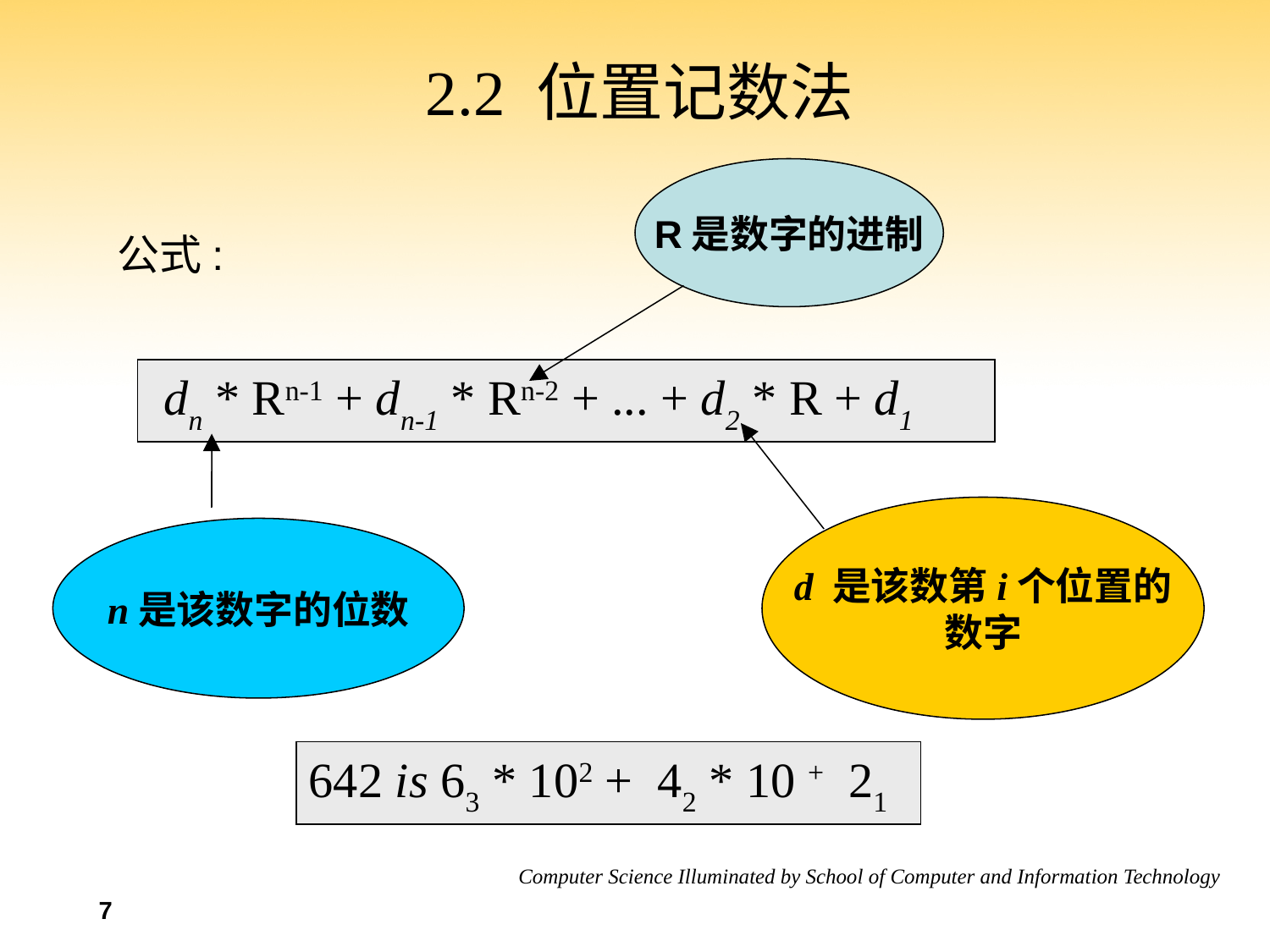

# 2.2 位置记数法
R是数字的进制
公式:

 dn * Rn-1 + dn-1 * Rn-2 + ... + d2 * R + d1

d 是该数第i个位置的
数字
n是该数字的位数
642 is 63 * 102 +  42 * 10 +  21
7
7